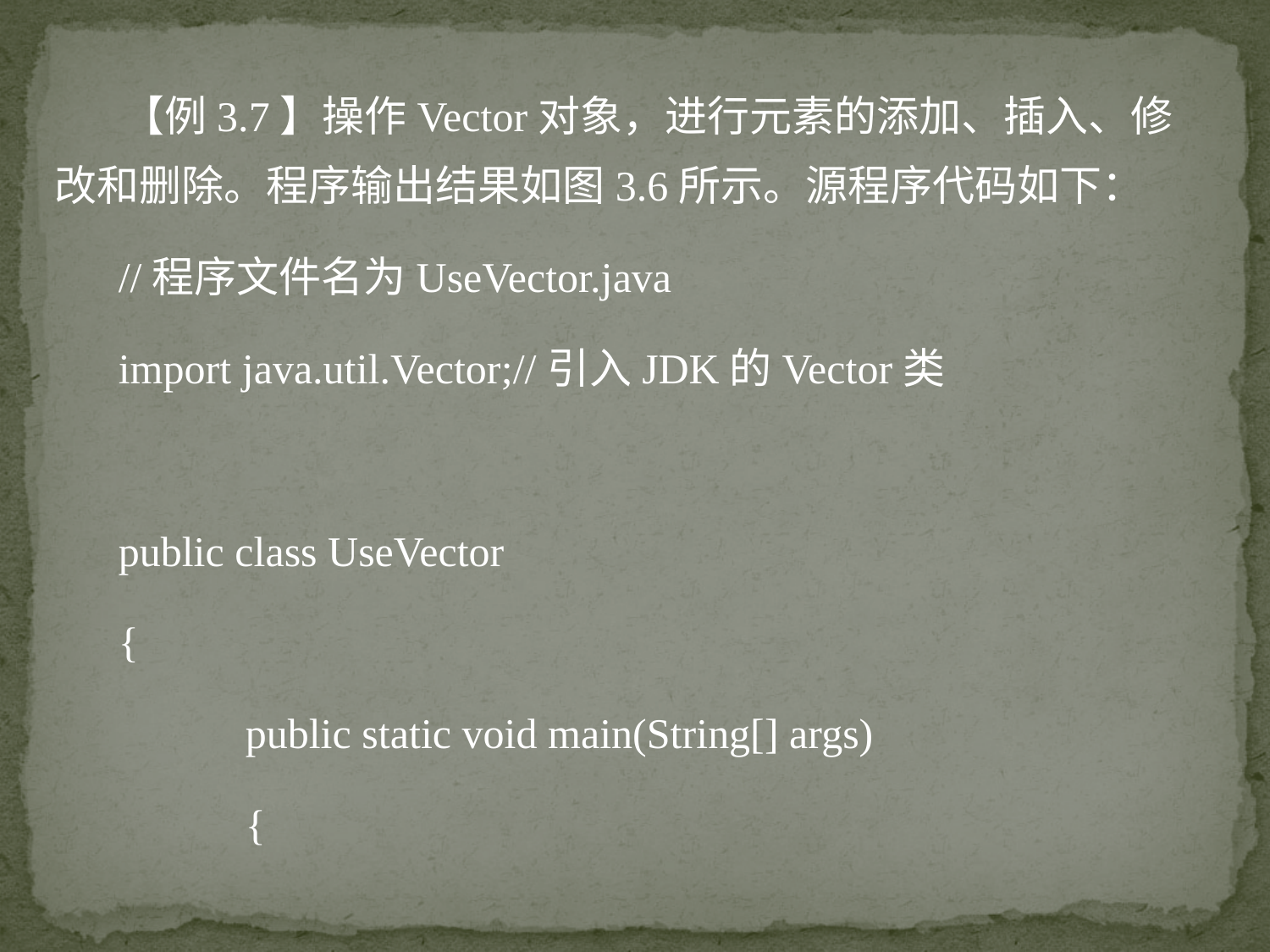

【例3.7】操作Vector对象，进行元素的添加、插入、修改和删除。程序输出结果如图3.6所示。源程序代码如下：
//程序文件名为UseVector.java
import java.util.Vector;//引入JDK的Vector类

public class UseVector
{
	public static void main(String[] args)
	{